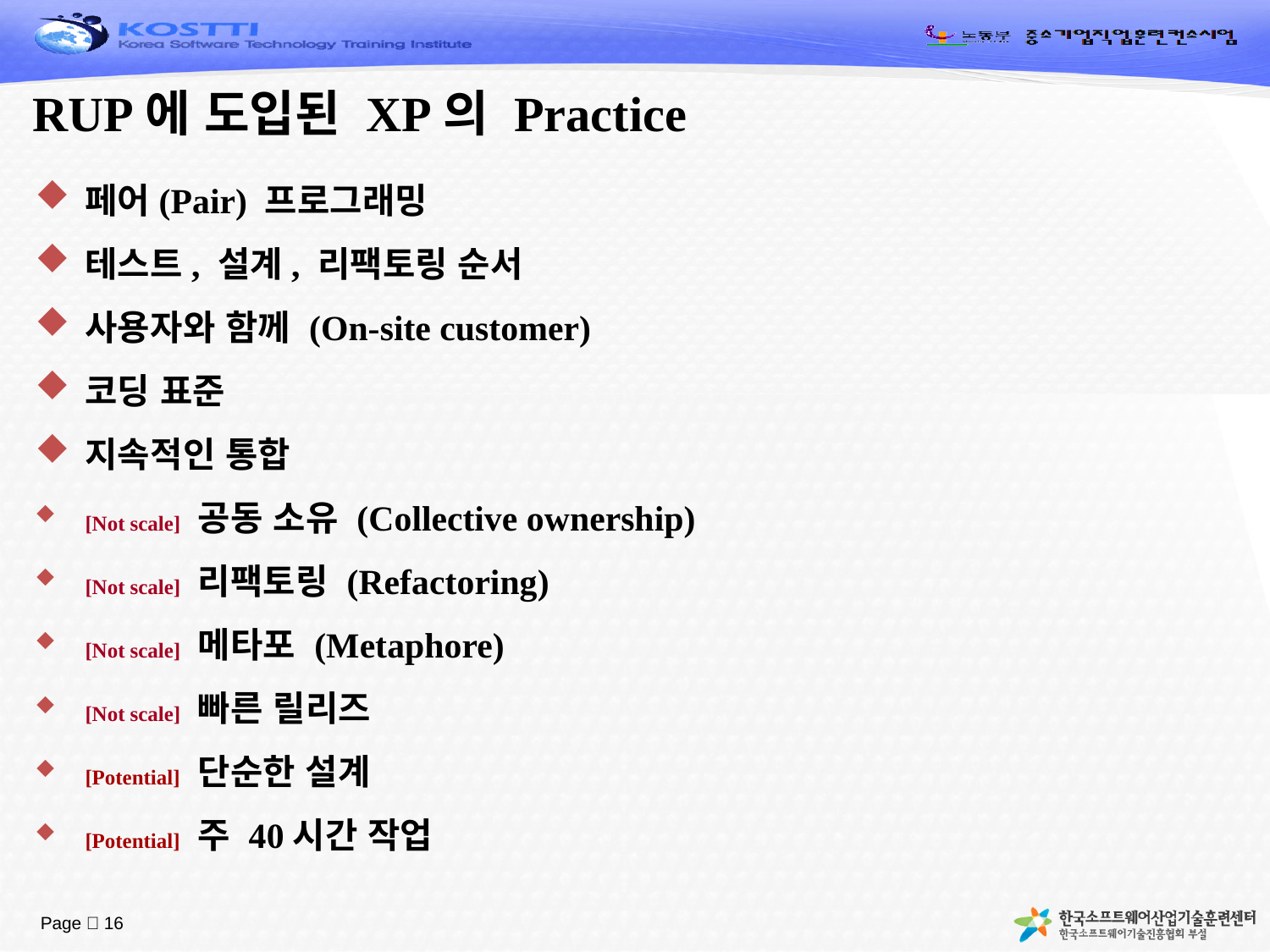

# RUP에 도입된 XP의 Practice
페어(Pair) 프로그래밍
테스트, 설계, 리팩토링 순서
사용자와 함께 (On-site customer)
코딩 표준
지속적인 통합
[Not scale] 공동 소유 (Collective ownership)
[Not scale] 리팩토링 (Refactoring)
[Not scale] 메타포 (Metaphore)
[Not scale] 빠른 릴리즈
[Potential] 단순한 설계
[Potential] 주 40시간 작업